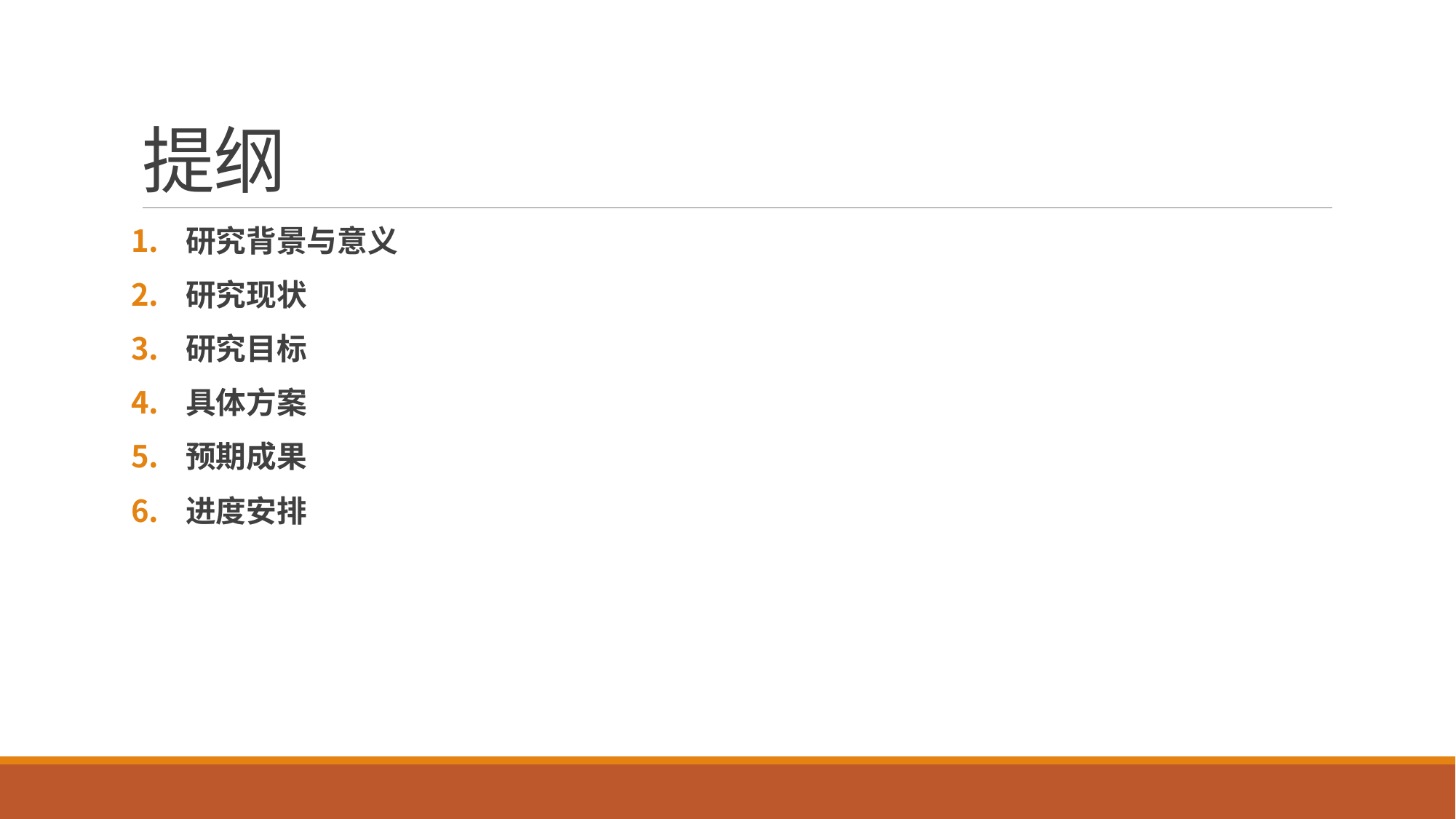

# 提纲
研究背景与意义
研究现状
研究目标
具体方案
预期成果
进度安排